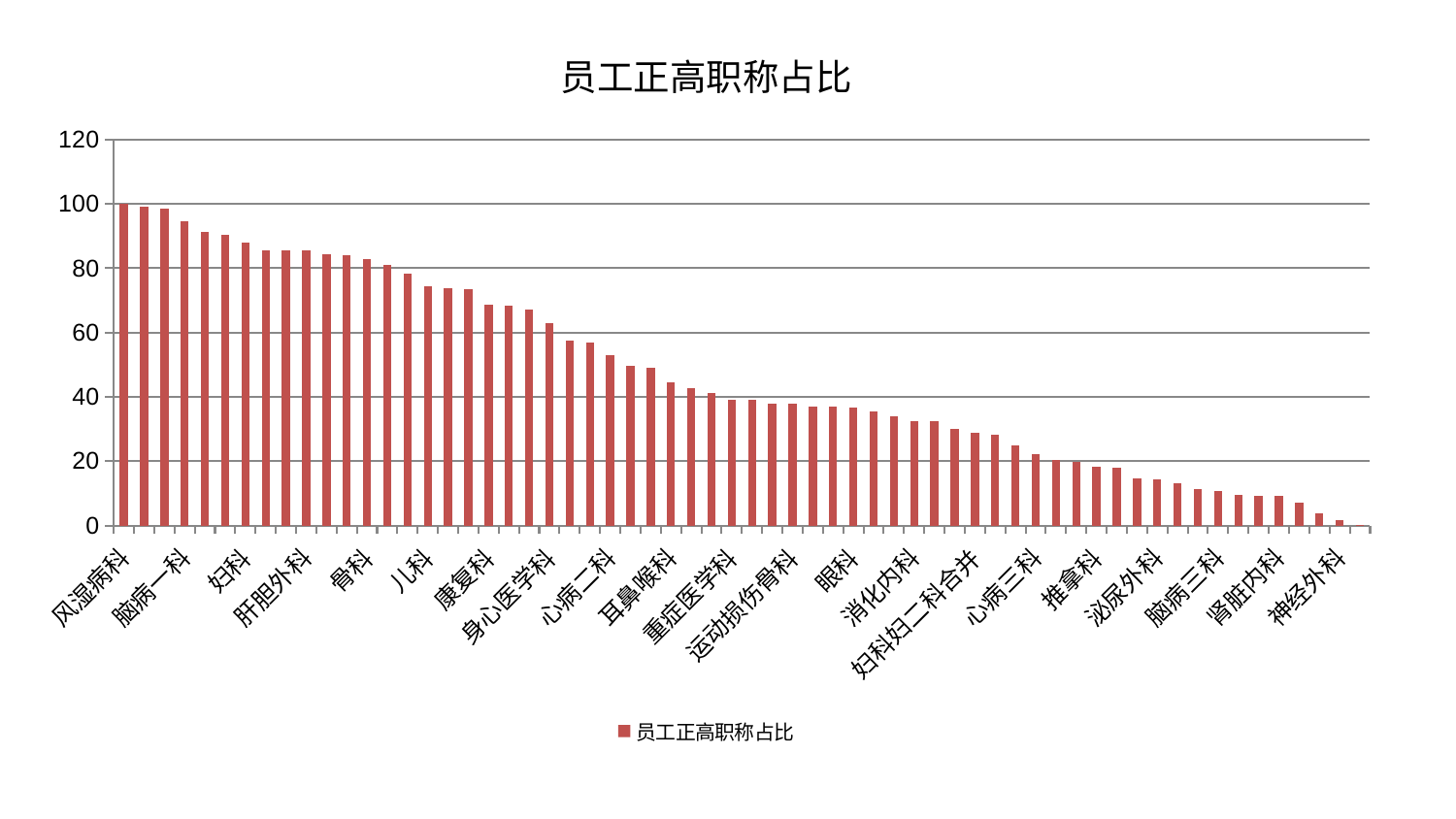

### Chart: 员工正高职称占比

| Category | 员工正高职称占比 |
|---|---|
| 风湿病科 | 100.0 |
| 周围血管科 | 99.10579630989304 |
| 神经内科 | 98.50946435792362 |
| 脑病一科 | 94.47810713423819 |
| 内分泌科 | 91.4480206890491 |
| 心病一科 | 90.4606999228584 |
| 妇科 | 88.06510114979244 |
| 小儿推拿科 | 85.53973223052192 |
| 医院 | 85.51900231829558 |
| 肝胆外科 | 85.43686564043536 |
| 美容皮肤科 | 84.32486949984538 |
| 普通外科 | 84.20344610572437 |
| 骨科 | 82.82063673698799 |
| 乳腺甲状腺外科 | 81.15047861200404 |
| 治未病中心 | 78.38563886685925 |
| 儿科 | 74.36201562941821 |
| 东区肾病科 | 73.86268166415257 |
| 肿瘤内科 | 73.5217350266244 |
| 康复科 | 68.5677598296802 |
| 关节骨科 | 68.35694432993796 |
| 脊柱骨科 | 67.19013753587328 |
| 身心医学科 | 62.98573944890509 |
| 血液科 | 57.38299589864469 |
| 东区重症医学科 | 56.98747607678612 |
| 心病二科 | 52.87748034703324 |
| 西区重症医学科 | 49.60601101978874 |
| 产科 | 48.94653439886061 |
| 耳鼻喉科 | 44.510095632556535 |
| 妇二科 | 42.64934752966417 |
| 肝病科 | 41.32648074741368 |
| 重症医学科 | 39.08020756855609 |
| 脑病二科 | 39.07083086645651 |
| 口腔科 | 37.975423889497556 |
| 运动损伤骨科 | 37.93729046569241 |
| 呼吸内科 | 37.08677375130019 |
| 微创骨科 | 36.84808799416023 |
| 眼科 | 36.797043934266085 |
| 针灸科 | 35.46152602744021 |
| 小儿骨科 | 33.88640863675009 |
| 消化内科 | 32.36935197499123 |
| 男科 | 32.3260359145311 |
| 心血管内科 | 29.911546811379168 |
| 妇科妇二科合并 | 28.776903814114917 |
| 脾胃病科 | 28.249529799449522 |
| 创伤骨科 | 24.95649440917973 |
| 心病三科 | 22.081108313049356 |
| 中医经典科 | 20.463157410788284 |
| 皮肤科 | 19.902501980924672 |
| 推拿科 | 18.381990516227383 |
| 综合内科 | 17.823966094972747 |
| 肾病科 | 14.587717093882898 |
| 泌尿外科 | 14.267316009561819 |
| 肛肠科 | 13.15566526656762 |
| 中医外治中心 | 11.47011135809496 |
| 脑病三科 | 10.748537719961192 |
| 老年医学科 | 9.483321622802663 |
| 胸外科 | 9.26624479201901 |
| 肾脏内科 | 9.128080067818608 |
| 显微骨科 | 7.165679566262004 |
| 心病四科 | 3.9035553676916876 |
| 神经外科 | 1.7674093621413491 |
| 脾胃科消化科合并 | 0.19016741669435622 |
253